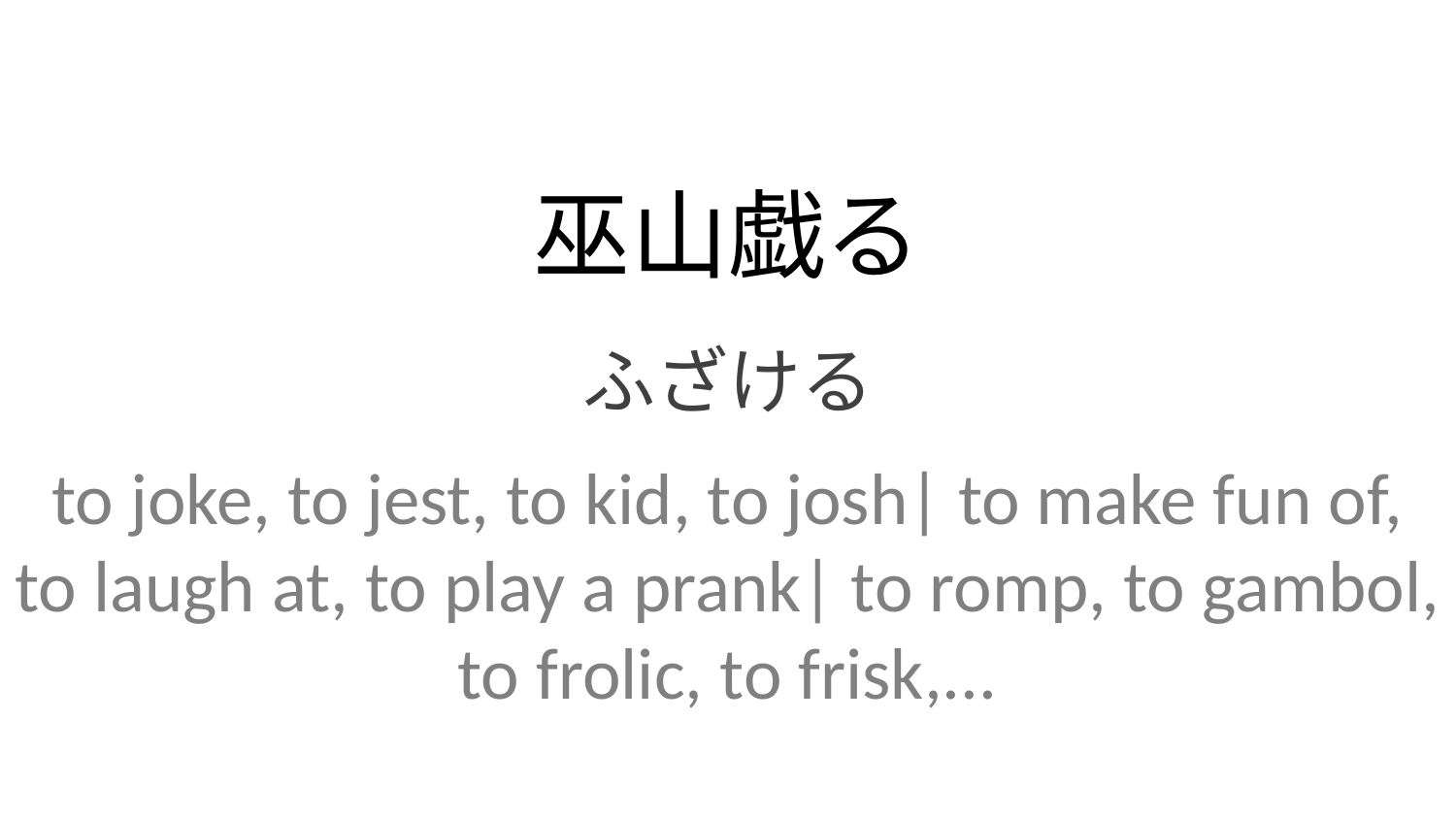

巫山戯る

ふざける
to joke, to jest, to kid, to josh| to make fun of, to laugh at, to play a prank| to romp, to gambol, to frolic, to frisk,...